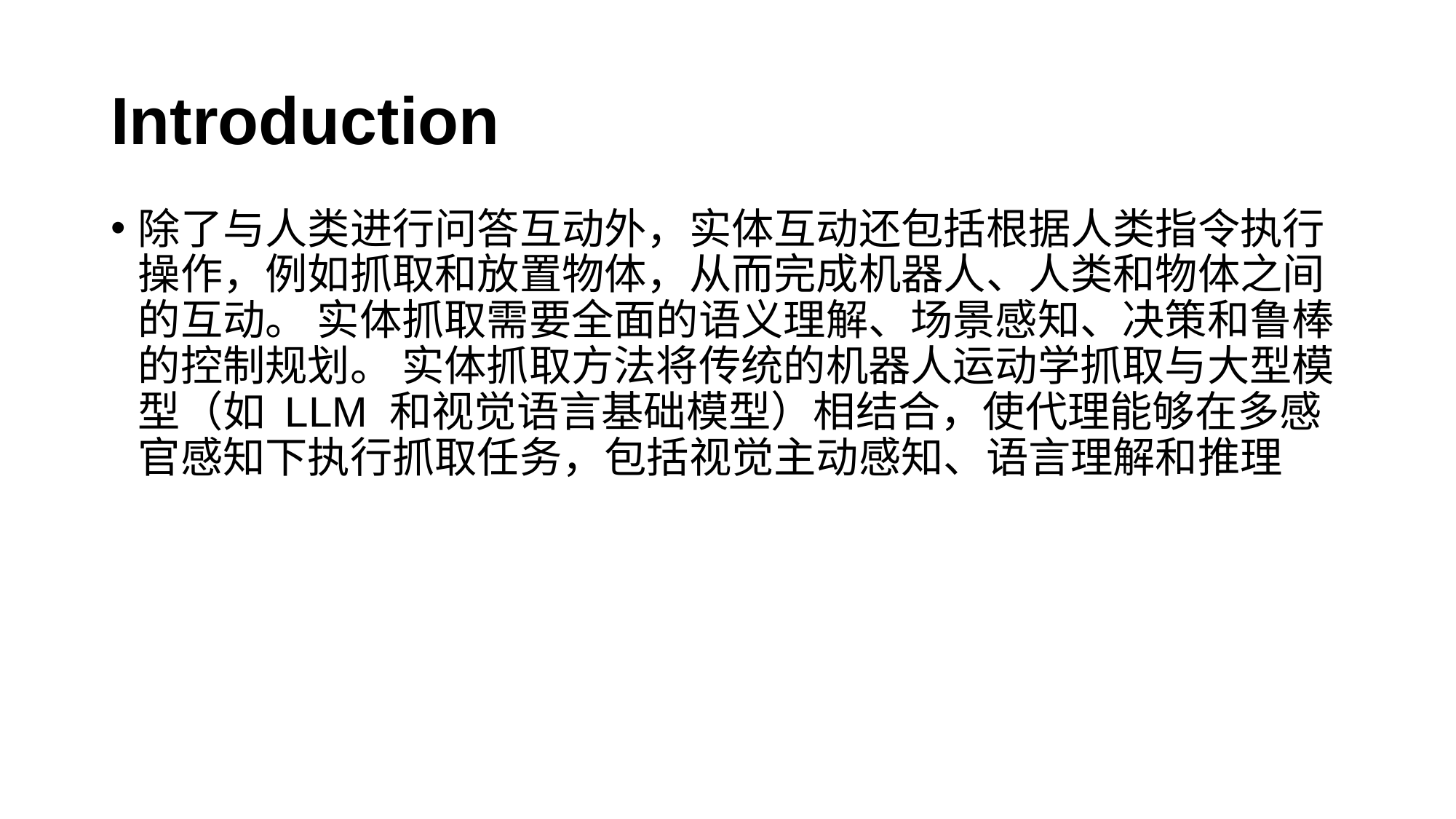

# Introduction
除了与人类进行问答互动外，实体互动还包括根据人类指令执行操作，例如抓取和放置物体，从而完成机器人、人类和物体之间的互动。 实体抓取需要全面的语义理解、场景感知、决策和鲁棒的控制规划。 实体抓取方法将传统的机器人运动学抓取与大型模型（如 LLM 和视觉语言基础模型）相结合，使代理能够在多感官感知下执行抓取任务，包括视觉主动感知、语言理解和推理